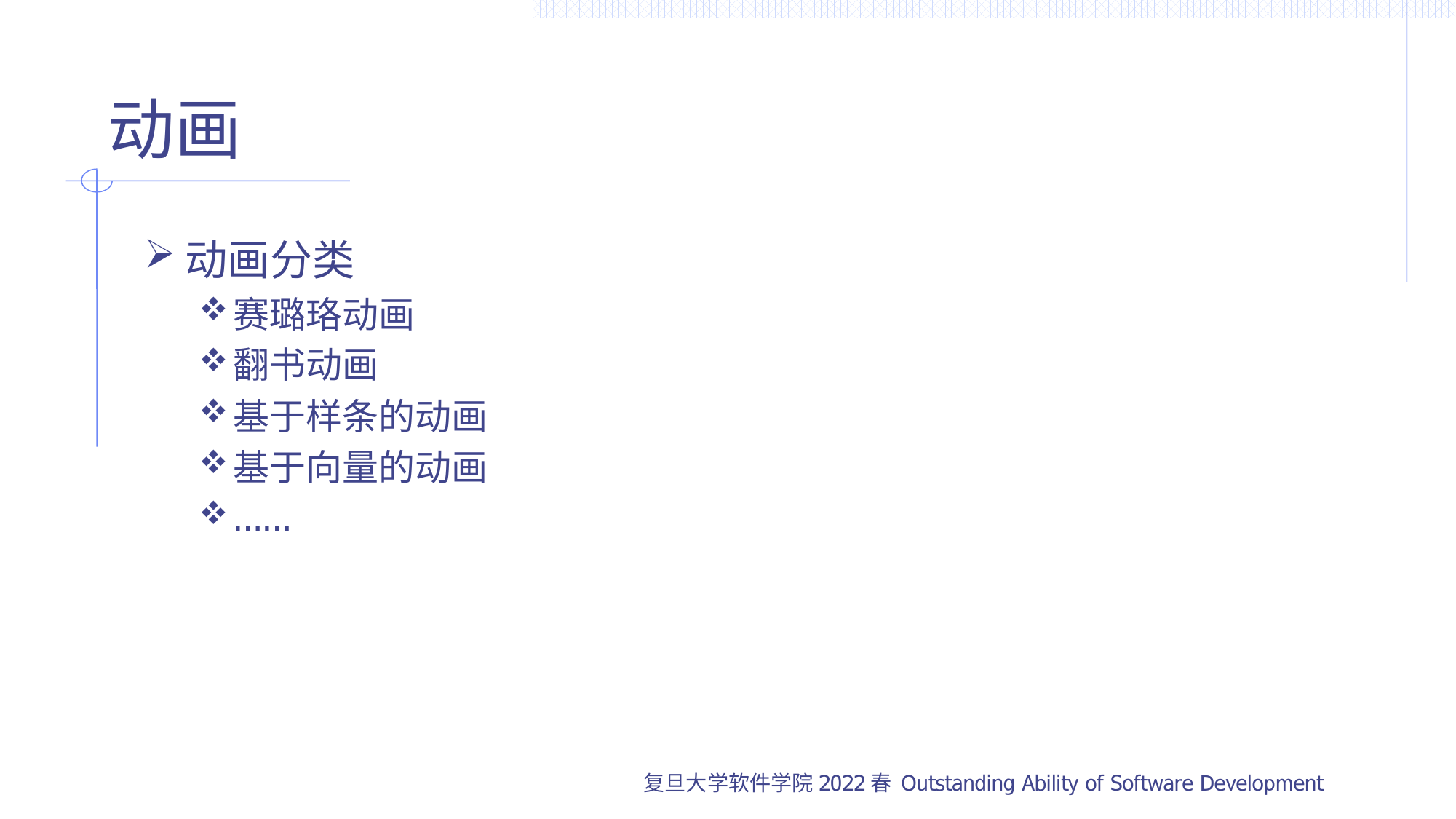

# 动画
动画分类
赛璐珞动画
翻书动画
基于样条的动画
基于向量的动画
……